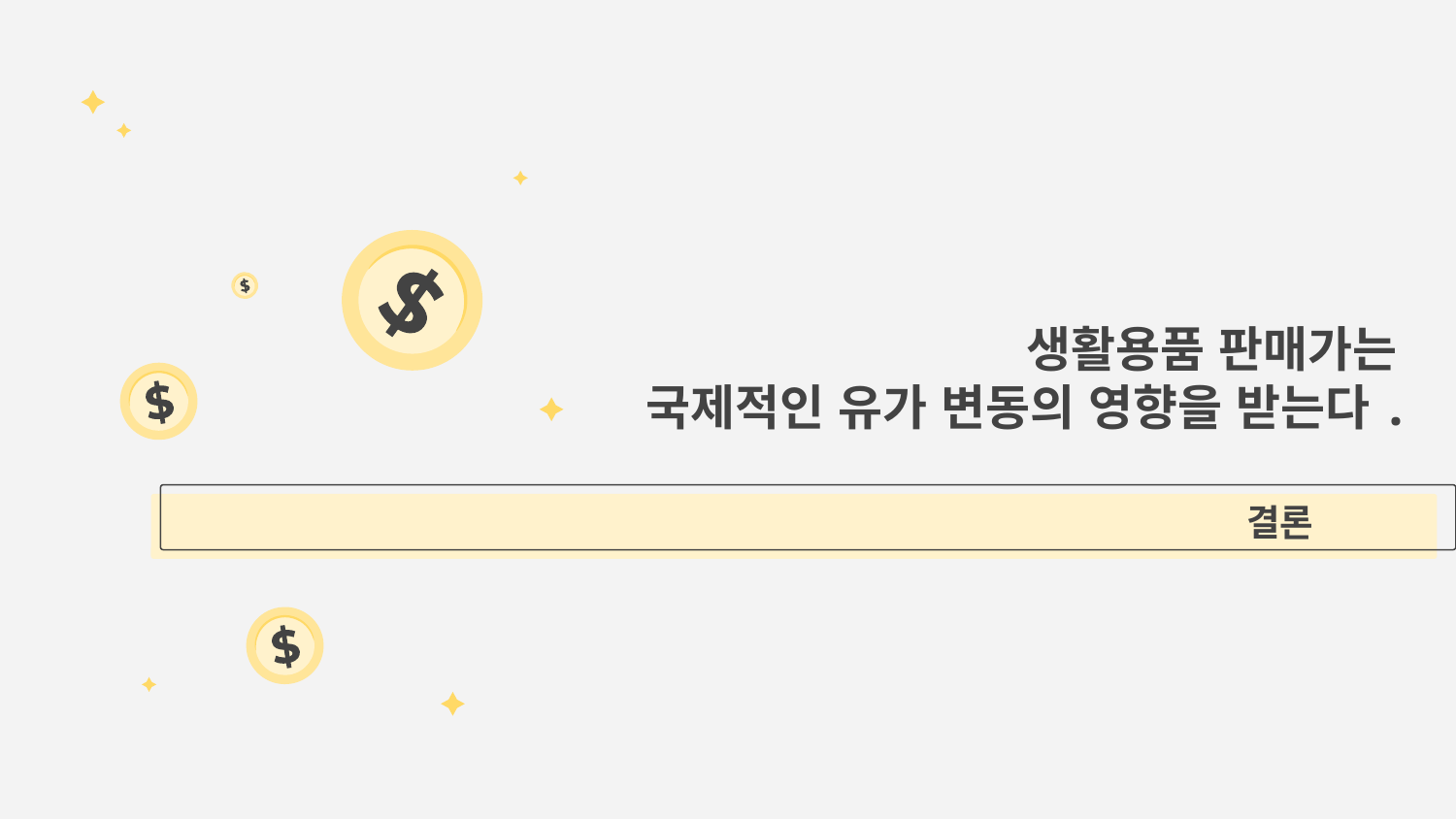

생활용품 판매가는
국제적인 유가 변동의 영향을 받는다.
# 결론